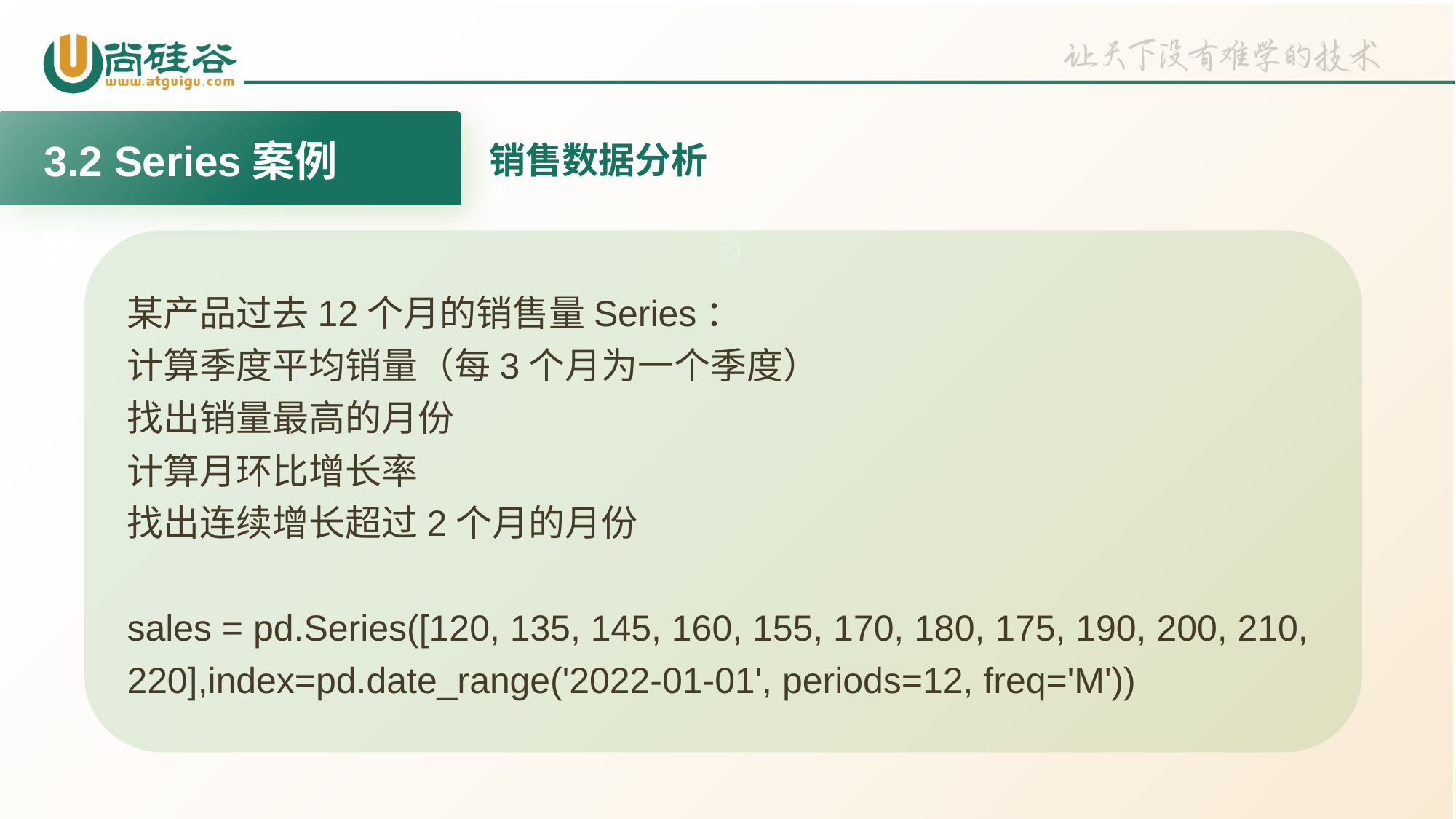

3.2 Series案例

销售数据分析
某产品过去12个月的销售量Series：
计算季度平均销量（每3个月为一个季度）
找出销量最高的月份
计算月环比增长率
找出连续增长超过2个月的月份

sales = pd.Series([120, 135, 145, 160, 155, 170, 180, 175, 190, 200, 210, 220],index=pd.date_range('2022-01-01', periods=12, freq='M'))